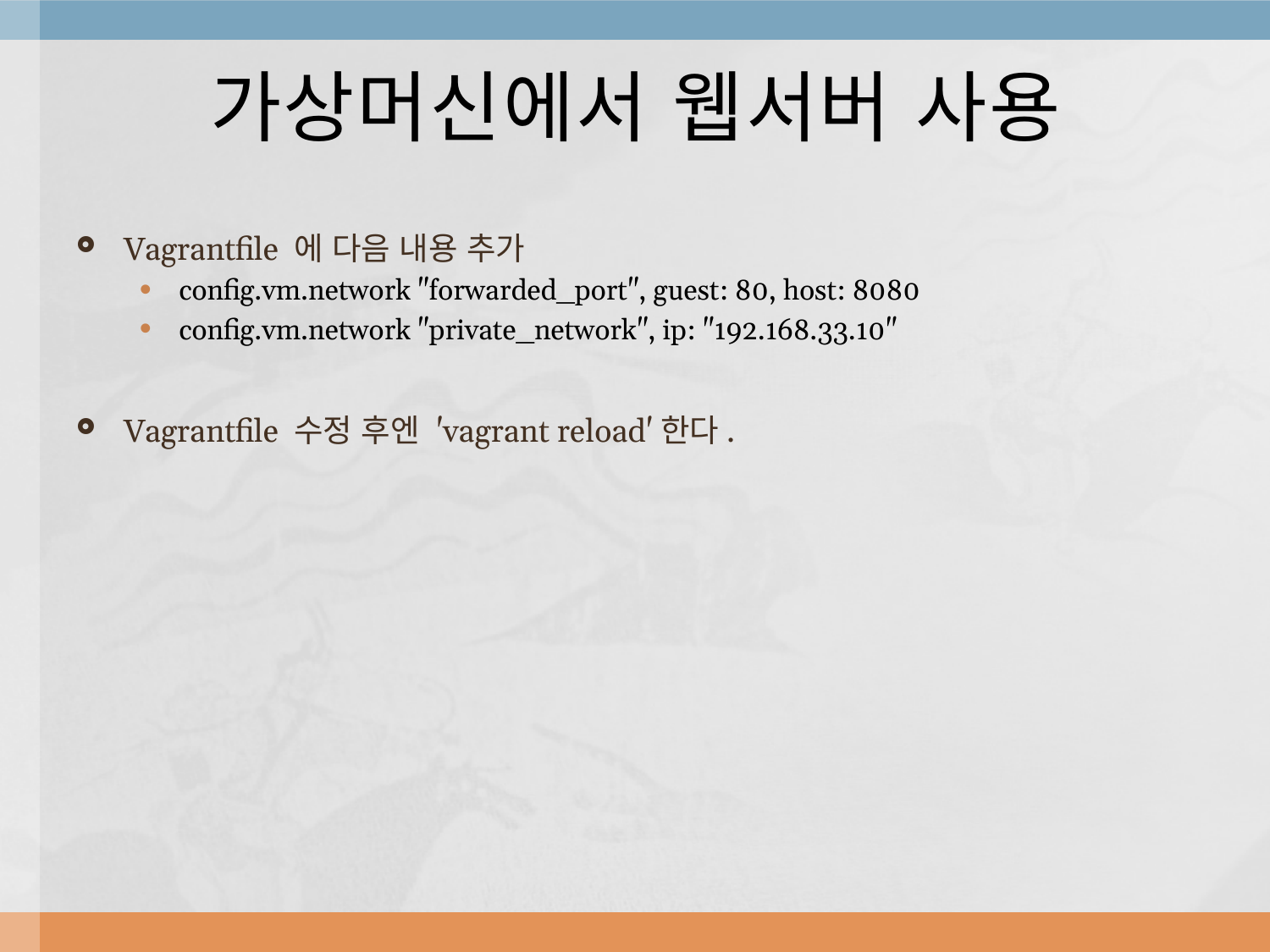

# 가상머신에서 웹서버 사용
Vagrantfile 에 다음 내용 추가
config.vm.network "forwarded_port", guest: 80, host: 8080
config.vm.network "private_network", ip: "192.168.33.10"

Vagrantfile 수정 후엔 'vagrant reload'한다.